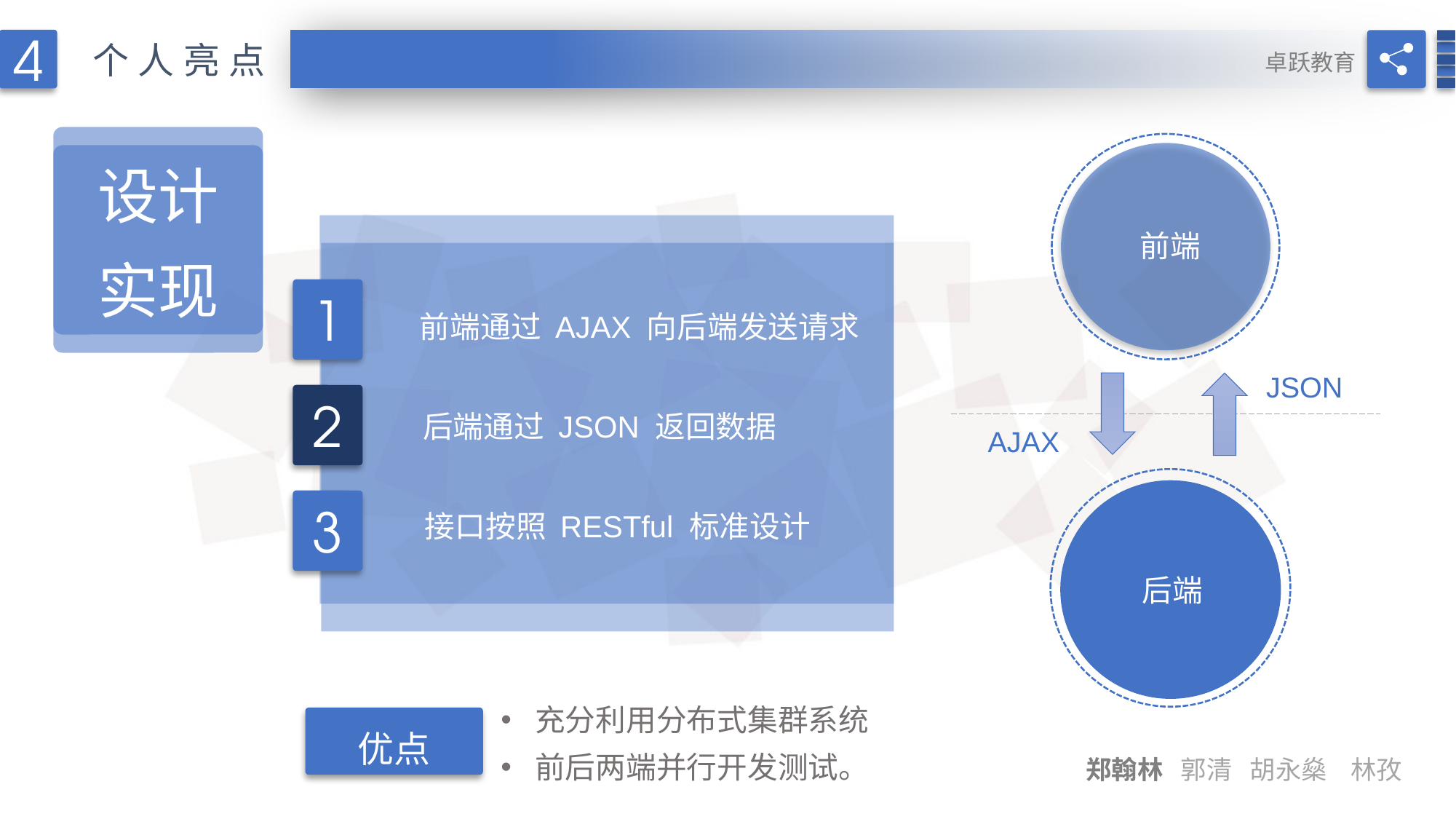

4

个人亮点
卓跃教育
设计
实现

前端
JSON

AJAX

后端

1
前端通过 AJAX 向后端发送请求
2
后端通过 JSON 返回数据
3
接口按照 RESTful 标准设计
充分利用分布式集群系统
前后两端并行开发测试。
优点
郑翰林   郭清   胡永燊    林孜